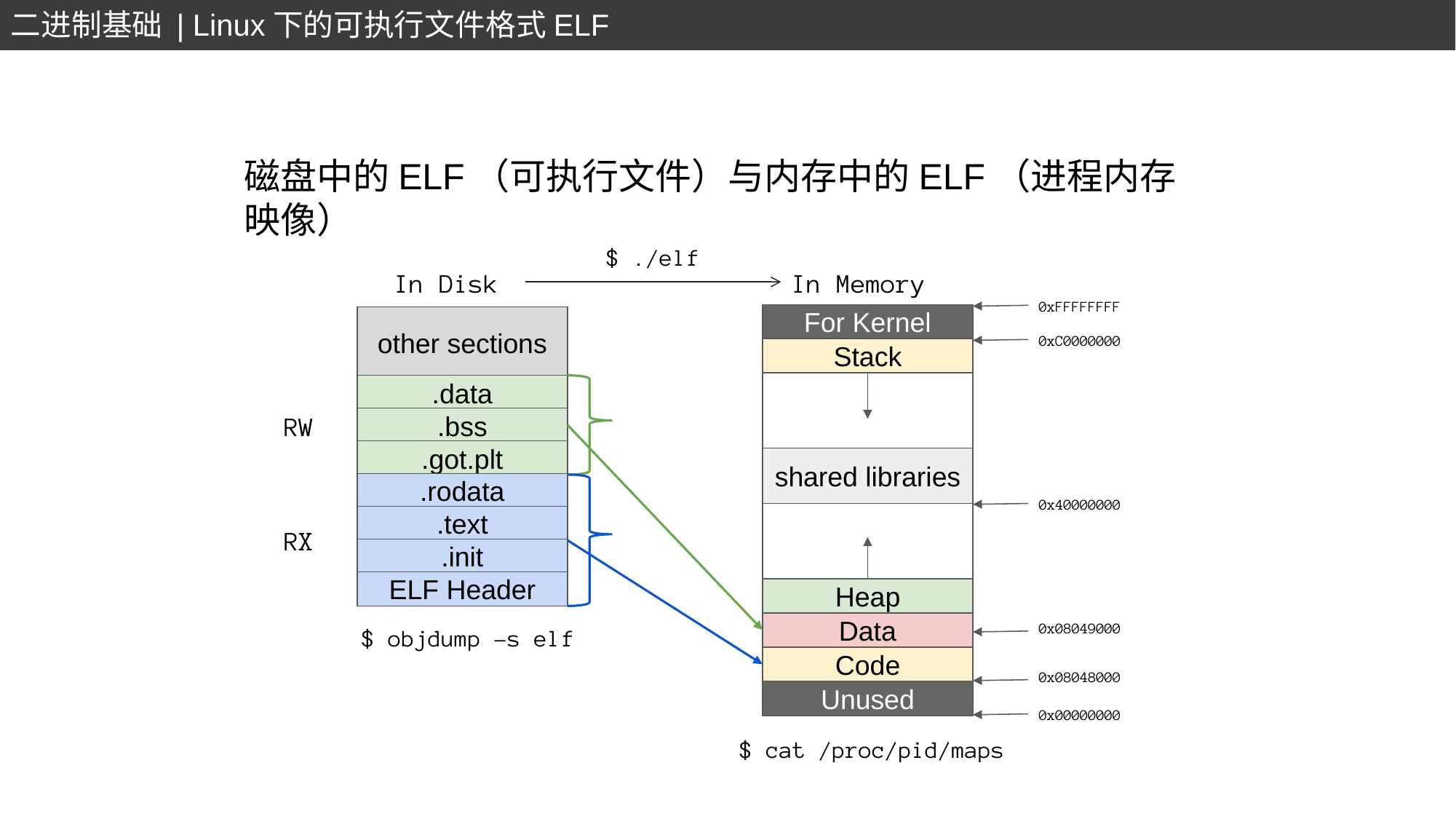

二进制基础 | Linux下的可执行文件格式ELF
磁盘中的ELF（可执行文件）与内存中的ELF（进程内存映像）
$ ./elf
In Disk
In Memory
0xFFFFFFFF
For Kernel
0xC0000000
Stack

shared libraries
0x40000000

Heap
Data
Code
0x08048000
Unused
0x00000000
other sections

.data
RW
.bss
.got.plt
.rodata

.text
RX
.init
ELF Header
0x08049000
$ objdump –s elf
$ cat /proc/pid/maps